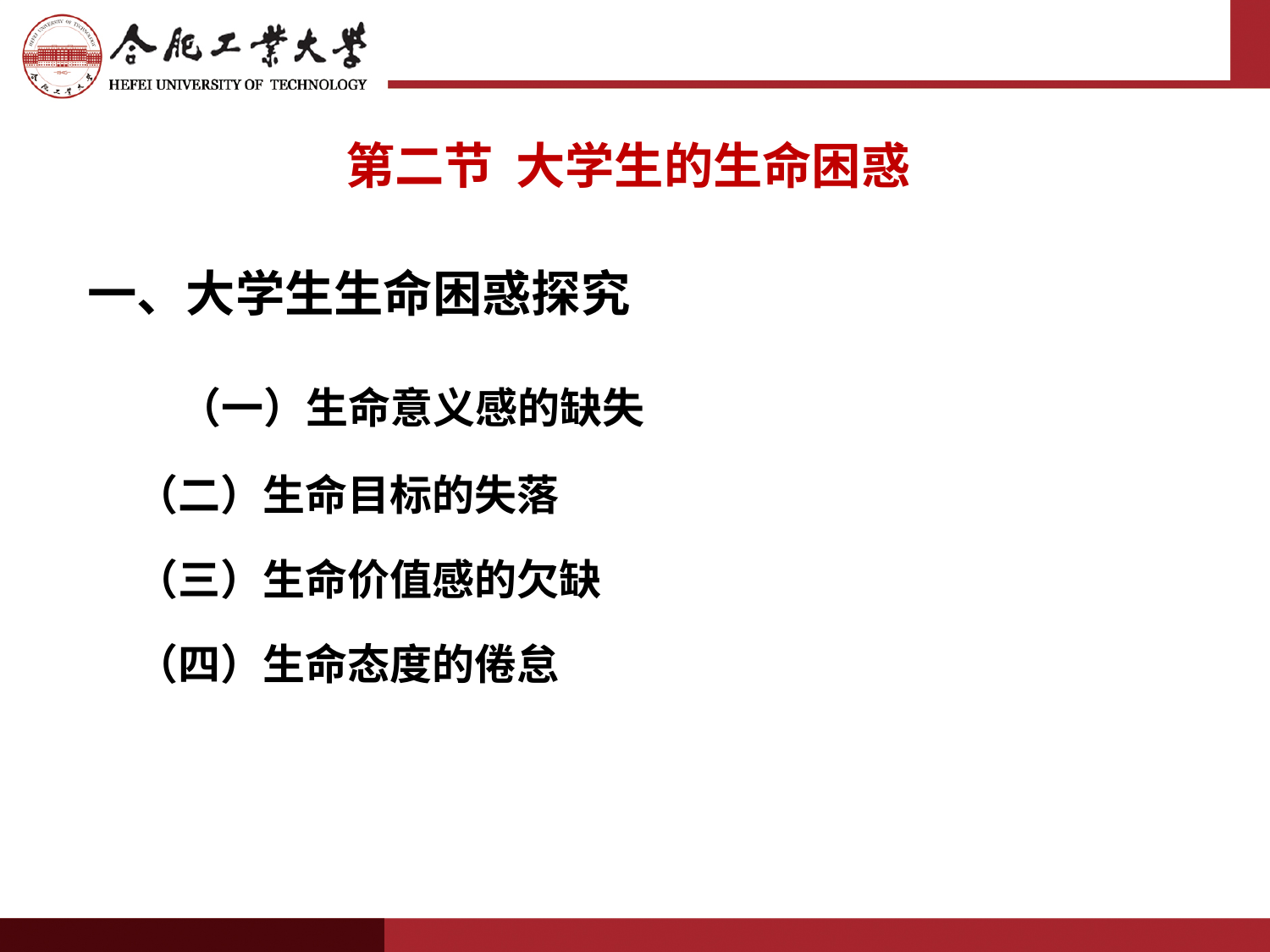

第二节  大学生的生命困惑
一、大学生生命困惑探究
      （一）生命意义感的缺失
    （二）生命目标的失落
    （三）生命价值感的欠缺
    （四）生命态度的倦怠